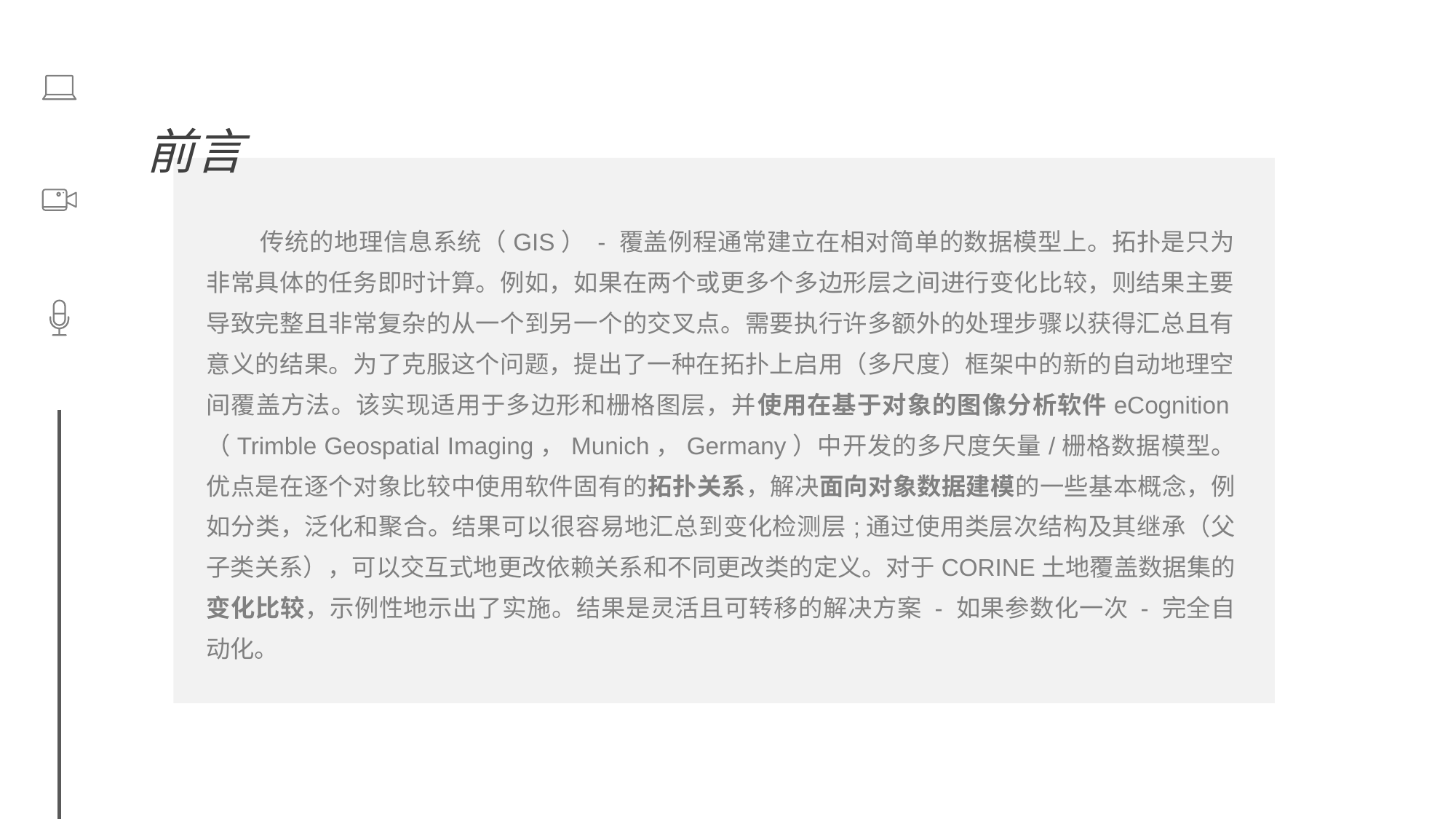

前言

        传统的地理信息系统（GIS） - 覆盖例程通常建立在相对简单的数据模型上。拓扑是只为非常具体的任务即时计算。例如，如果在两个或更多个多边形层之间进行变化比较，则结果主要导致完整且非常复杂的从一个到另一个的交叉点。需要执行许多额外的处理步骤以获得汇总且有意义的结果。为了克服这个问题，提出了一种在拓扑上启用（多尺度）框架中的新的自动地理空间覆盖方法。该实现适用于多边形和栅格图层，并使用在基于对象的图像分析软件eCognition（Trimble Geospatial Imaging，Munich，Germany）中开发的多尺度矢量/栅格数据模型。优点是在逐个对象比较中使用软件固有的拓扑关系，解决面向对象数据建模的一些基本概念，例如分类，泛化和聚合。结果可以很容易地汇总到变化检测层;通过使用类层次结构及其继承（父子类关系），可以交互式地更改依赖关系和不同更改类的定义。对于CORINE土地覆盖数据集的变化比较，示例性地示出了实施。结果是灵活且可转移的解决方案 - 如果参数化一次 - 完全自动化。